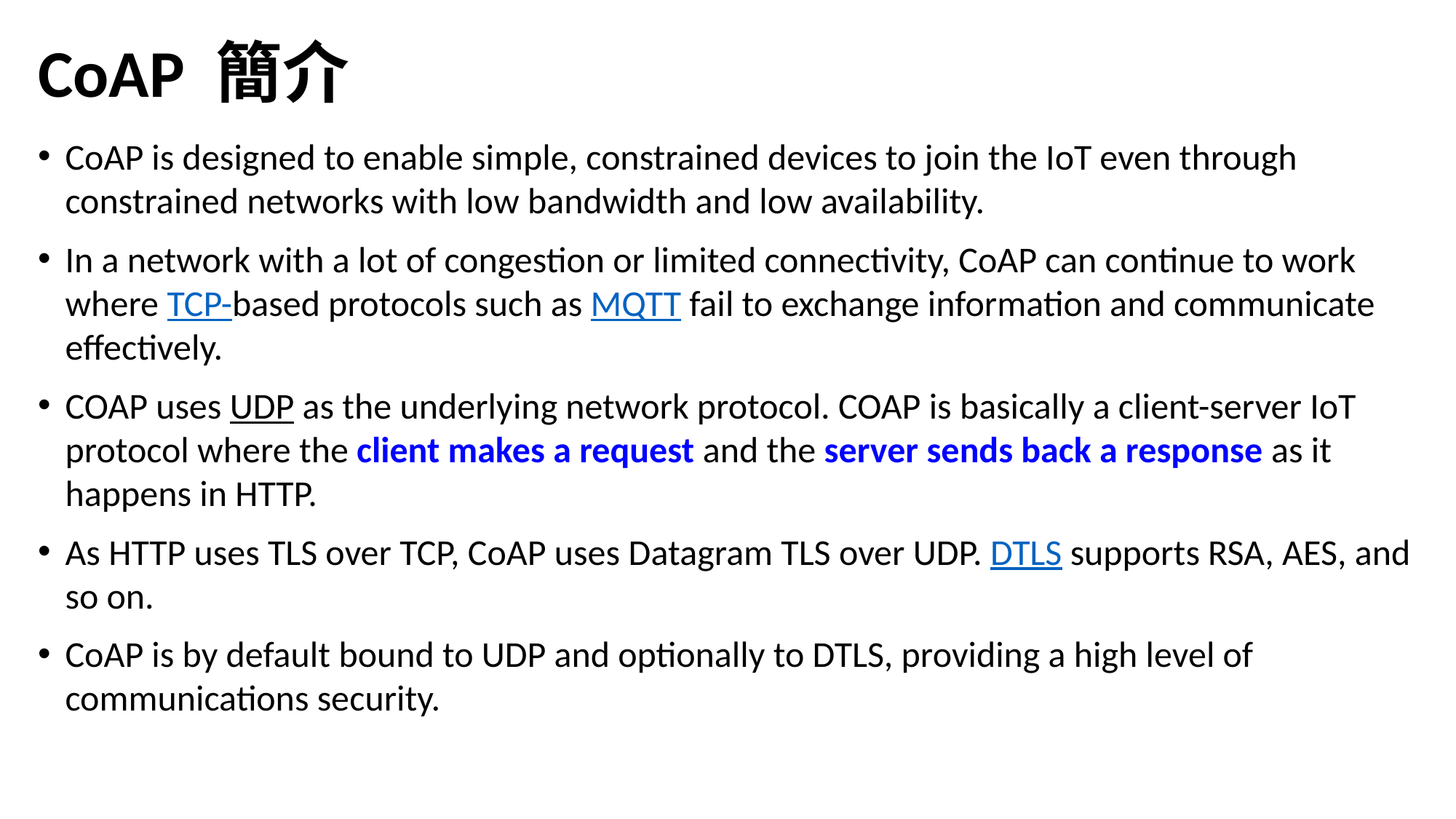

# CoAP 簡介
CoAP is designed to enable simple, constrained devices to join the IoT even through constrained networks with low bandwidth and low availability.
In a network with a lot of congestion or limited connectivity, CoAP can continue to work where TCP-based protocols such as MQTT fail to exchange information and communicate effectively.
COAP uses UDP as the underlying network protocol. COAP is basically a client-server IoT protocol where the client makes a request and the server sends back a response as it happens in HTTP.
As HTTP uses TLS over TCP, CoAP uses Datagram TLS over UDP. DTLS supports RSA, AES, and so on.
CoAP is by default bound to UDP and optionally to DTLS, providing a high level of communications security.